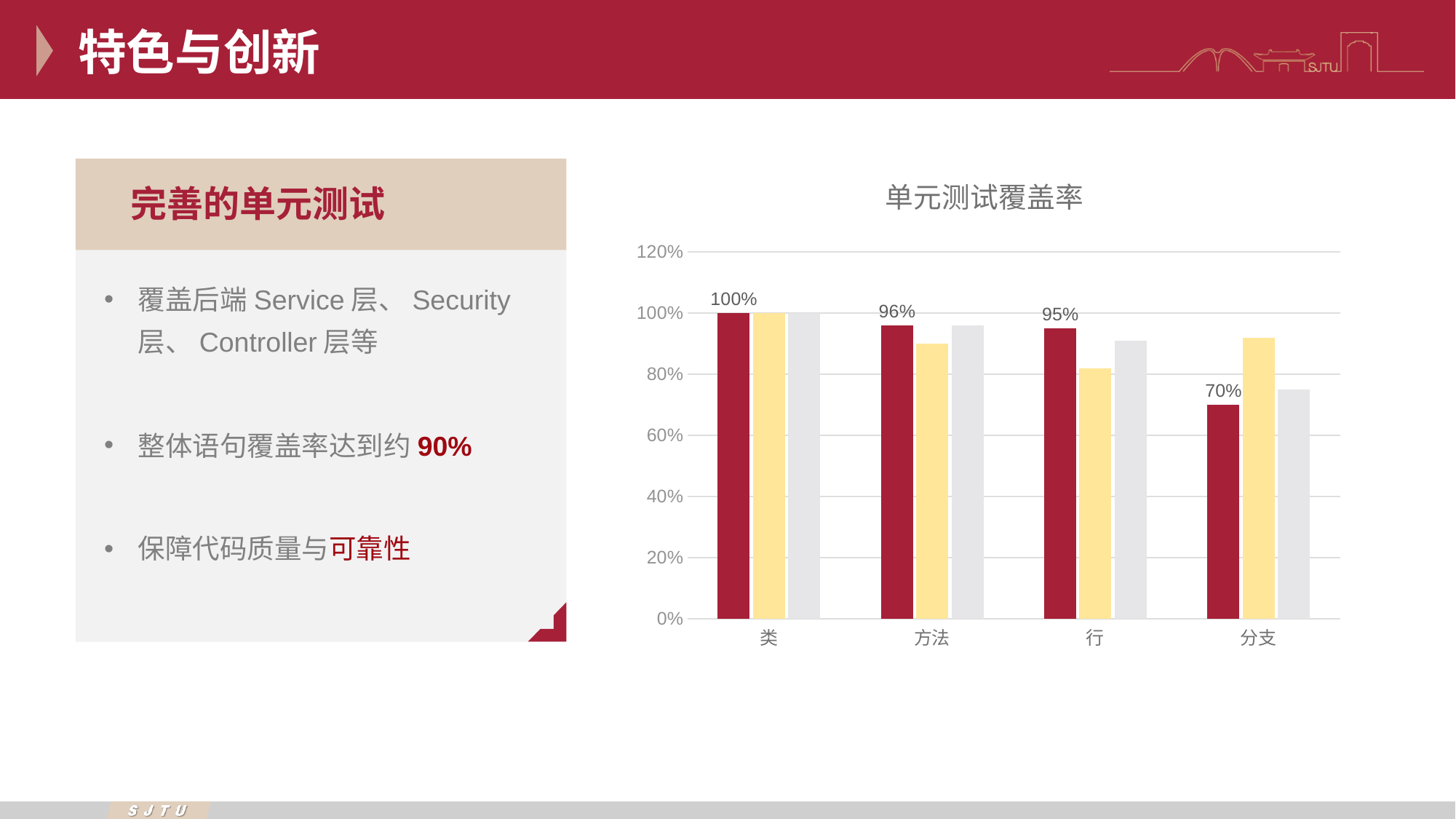

特色与创新

### Chart: 单元测试覆盖率

| Category | Service层 | Security层 | Controller层 |
|---|---|---|---|
| 类 | 1.0 | 1.0 | 1.0 |
| 方法 | 0.96 | 0.9 | 0.96 |
| 行 | 0.95 | 0.82 | 0.91 |
| 分支 | 0.7 | 0.92 | 0.75 |
完善的单元测试

覆盖后端Service层、Security层、Controller层等

整体语句覆盖率达到约90%

保障代码质量与可靠性

14